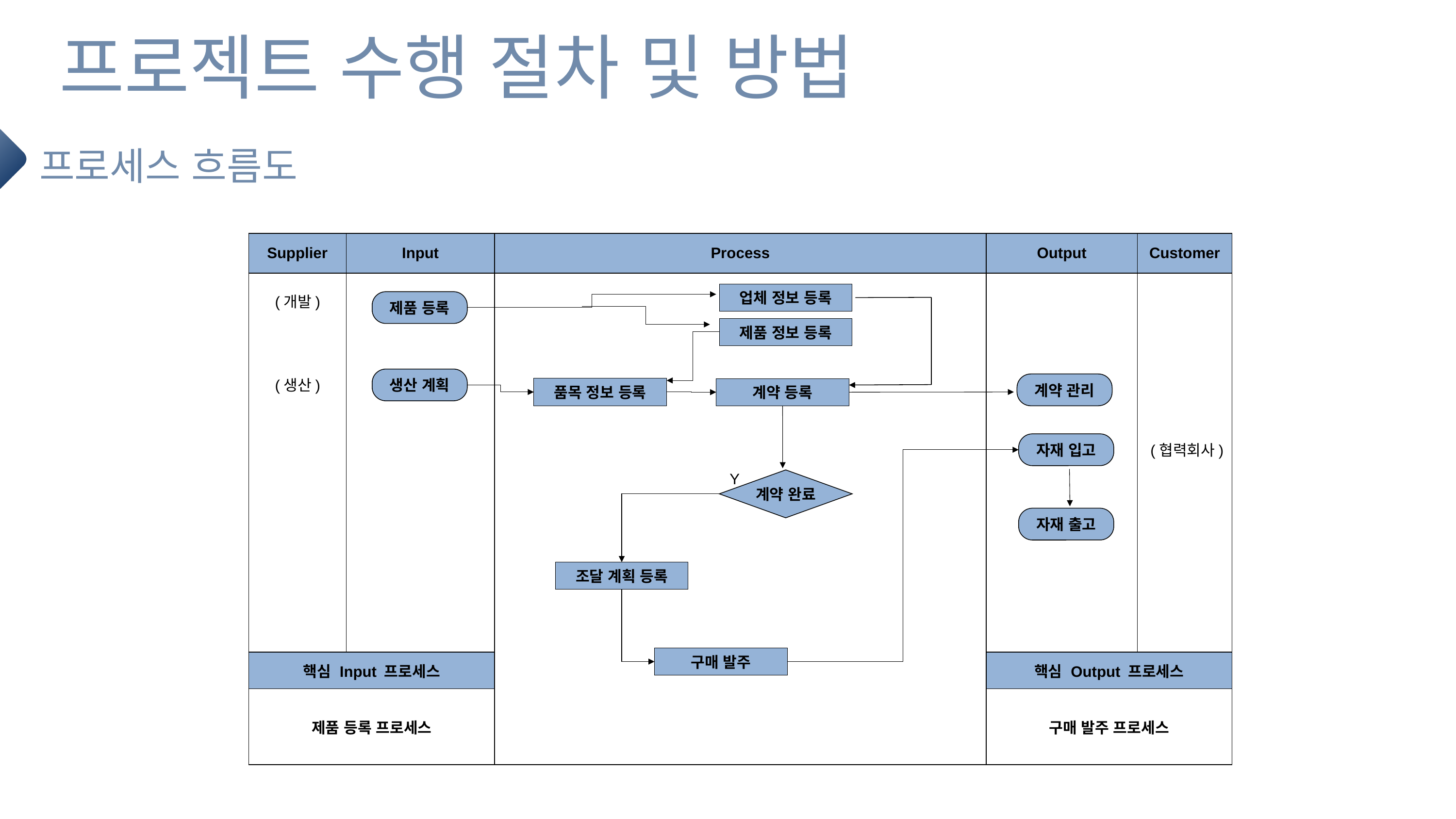

프로젝트 수행 절차 및 방법

프로세스 흐름도
| Supplier | Input | Process | Output | Customer |
| --- | --- | --- | --- | --- |
|  |  |  |  |  |
| 핵심 Input 프로세스 |  |  | 핵심 Output 프로세스 |  |
| 제품 등록 프로세스 |  |  | 구매 발주 프로세스 |  |
업체 정보 등록
(개발)
제품 등록
제품 정보 등록
생산 계획
(생산)
계약 관리
품목 정보 등록
계약 등록

자재 입고
(협력회사)
Y
계약 완료
자재 출고
조달 계획 등록
구매 발주